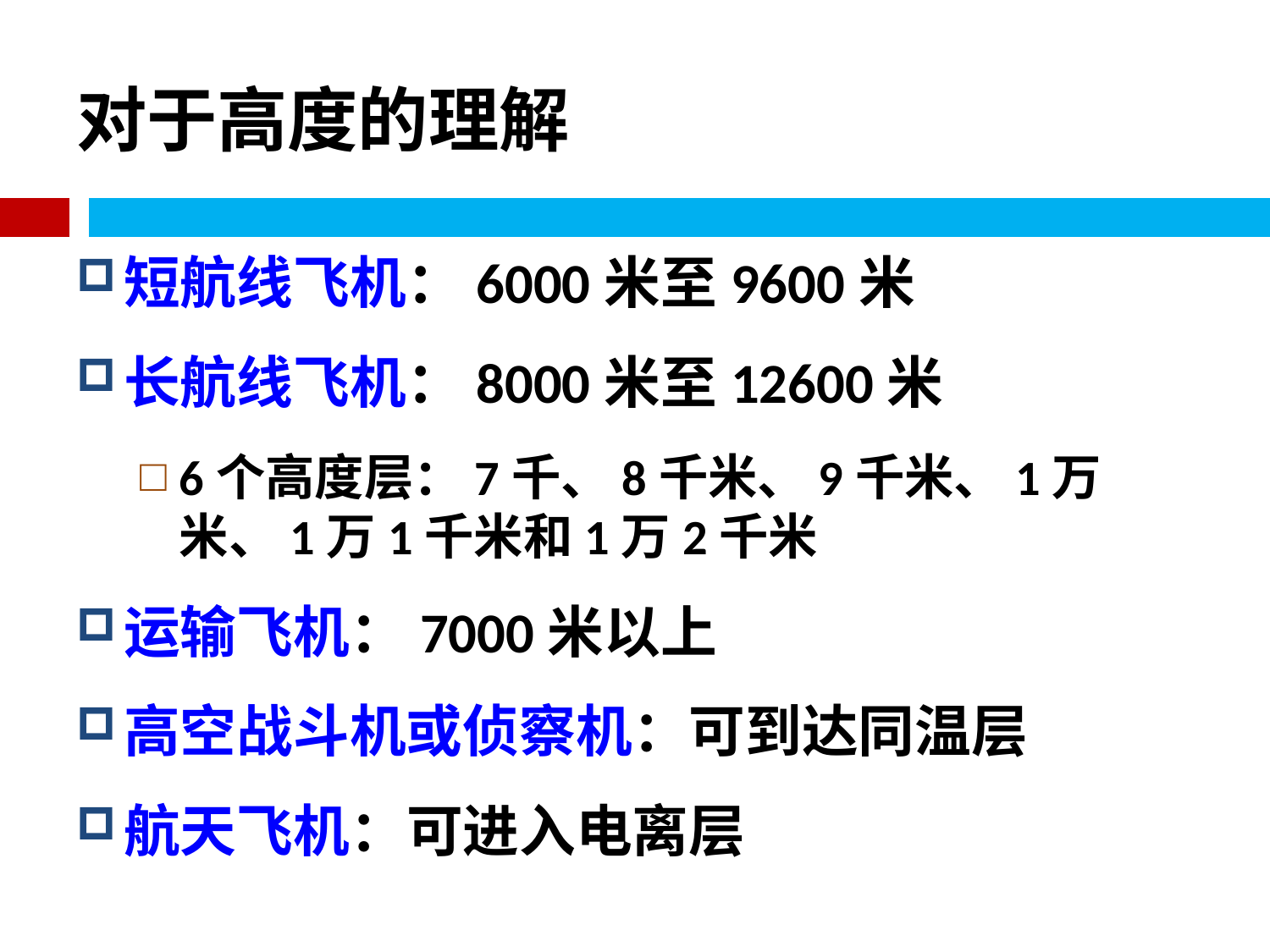

# 对于高度的理解
短航线飞机：6000米至9600米
长航线飞机：8000米至12600米
6个高度层：7千、8千米、9千米、1万米、1万1千米和1万2千米
运输飞机：7000米以上
高空战斗机或侦察机：可到达同温层
航天飞机：可进入电离层